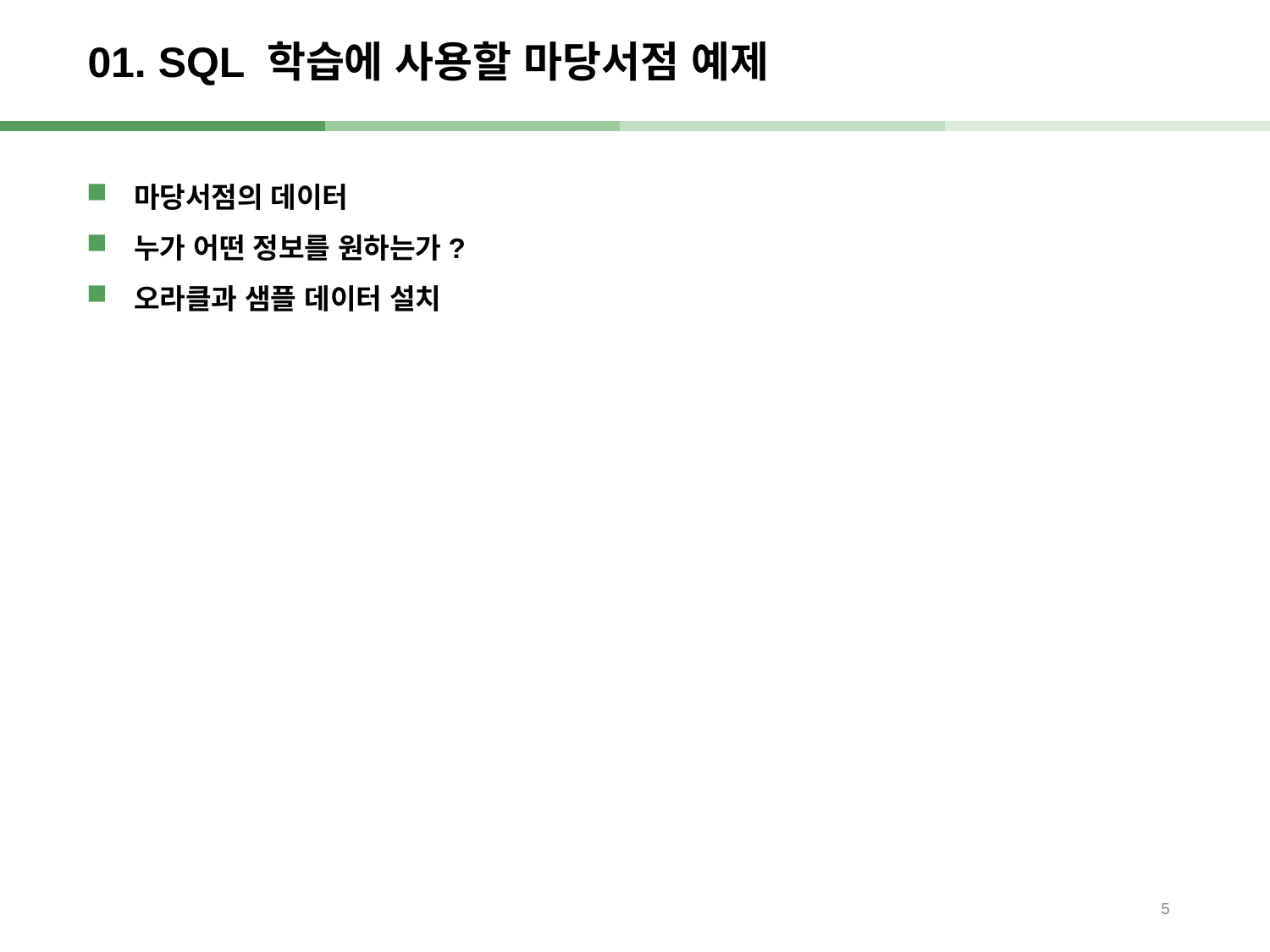

# 01. SQL 학습에 사용할 마당서점 예제
마당서점의 데이터
누가 어떤 정보를 원하는가?
오라클과 샘플 데이터 설치

5